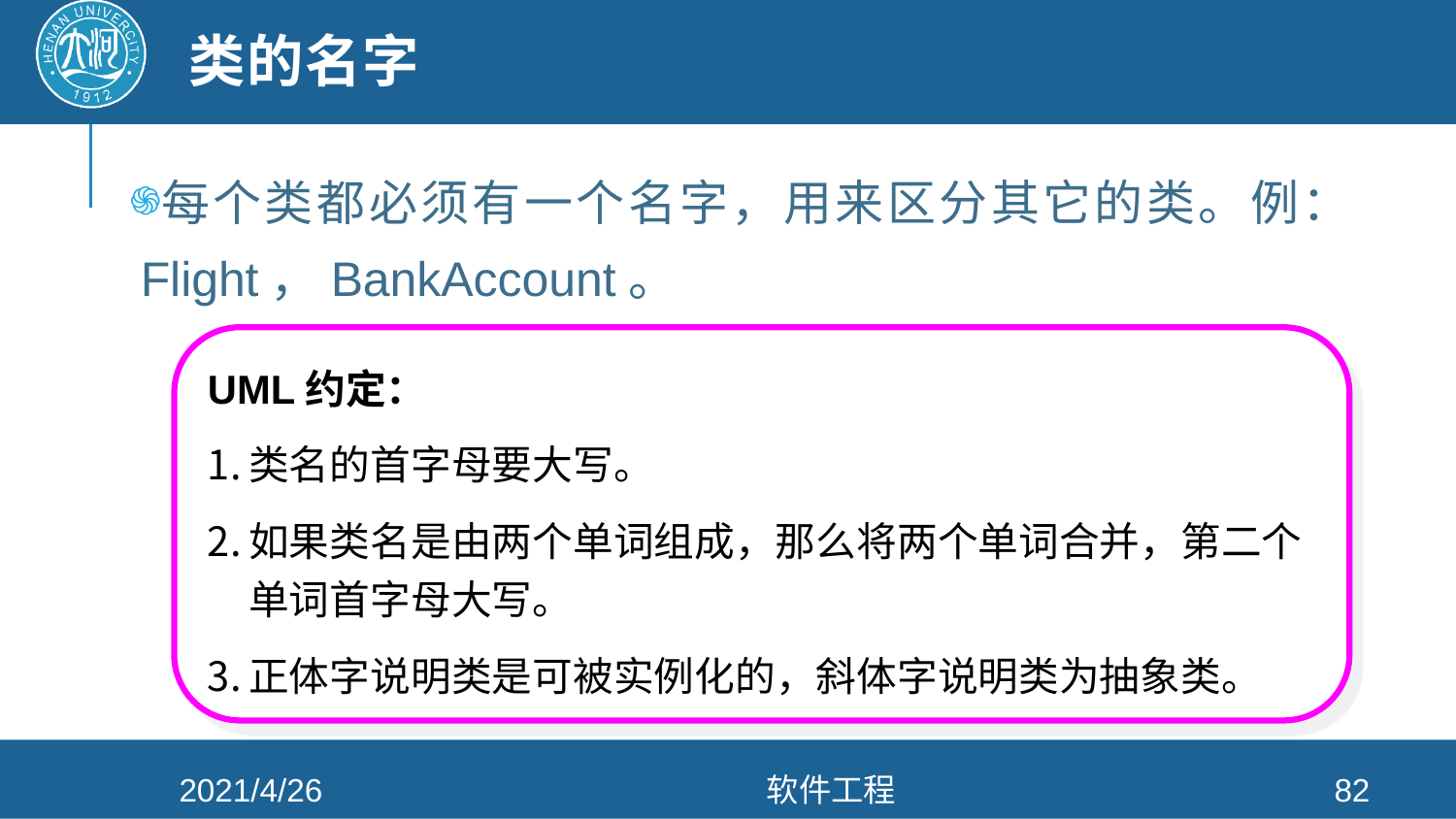

# 类的名字
每个类都必须有一个名字，用来区分其它的类。例：Flight，BankAccount。

UML约定：
类名的首字母要大写。
如果类名是由两个单词组成，那么将两个单词合并，第二个单词首字母大写。
正体字说明类是可被实例化的，斜体字说明类为抽象类。
2021/4/26
软件工程
82